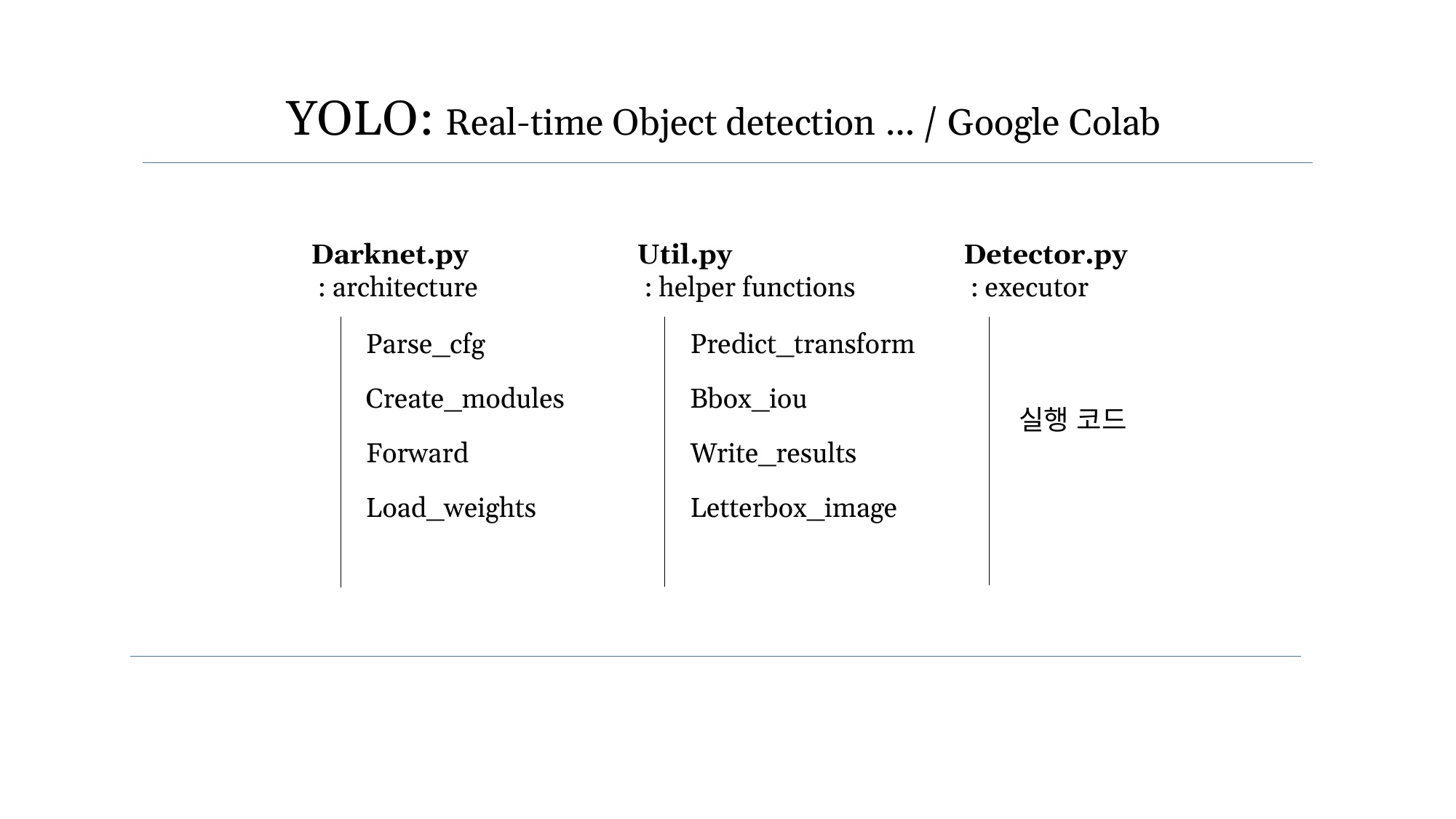

YOLO: Real-time Object detection … / Google Colab
Darknet.py
 : architecture
Util.py
 : helper functions
Detector.py
 : executor
Parse_cfg
Predict_transform
Create_modules
Bbox_iou
실행 코드
Forward
Write_results
Load_weights
Letterbox_image